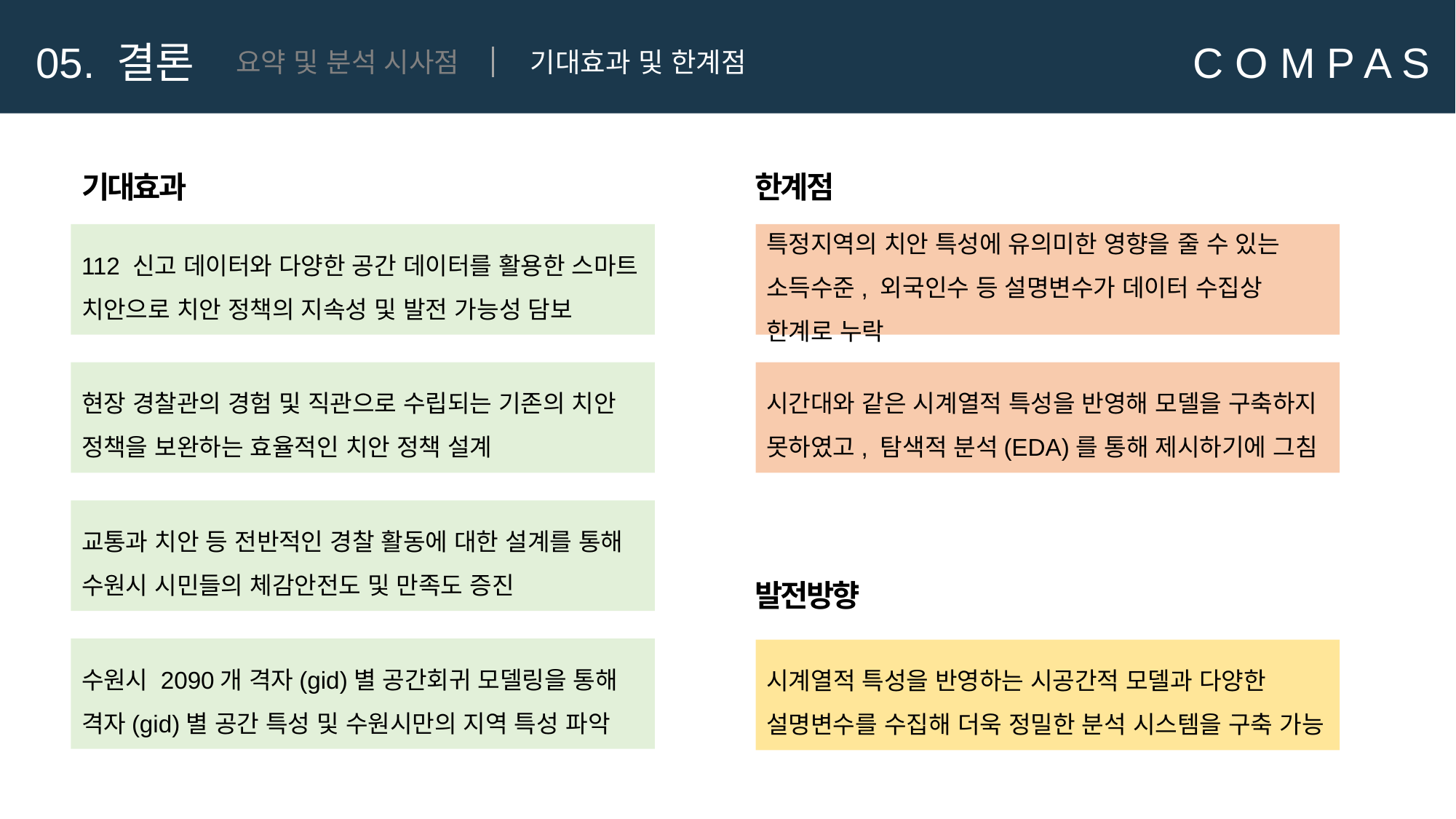

C O M P A S
요약 및 분석 시사점
기대효과 및 한계점
05. 결론
기대효과
한계점
112 신고 데이터와 다양한 공간 데이터를 활용한 스마트 치안으로 치안 정책의 지속성 및 발전 가능성 담보
특정지역의 치안 특성에 유의미한 영향을 줄 수 있는 소득수준, 외국인수 등 설명변수가 데이터 수집상 한계로 누락
현장 경찰관의 경험 및 직관으로 수립되는 기존의 치안 정책을 보완하는 효율적인 치안 정책 설계
시간대와 같은 시계열적 특성을 반영해 모델을 구축하지 못하였고, 탐색적 분석(EDA)를 통해 제시하기에 그침
교통과 치안 등 전반적인 경찰 활동에 대한 설계를 통해 수원시 시민들의 체감안전도 및 만족도 증진
발전방향
수원시 2090개 격자(gid)별 공간회귀 모델링을 통해 격자(gid)별 공간 특성 및 수원시만의 지역 특성 파악
시계열적 특성을 반영하는 시공간적 모델과 다양한 설명변수를 수집해 더욱 정밀한 분석 시스템을 구축 가능